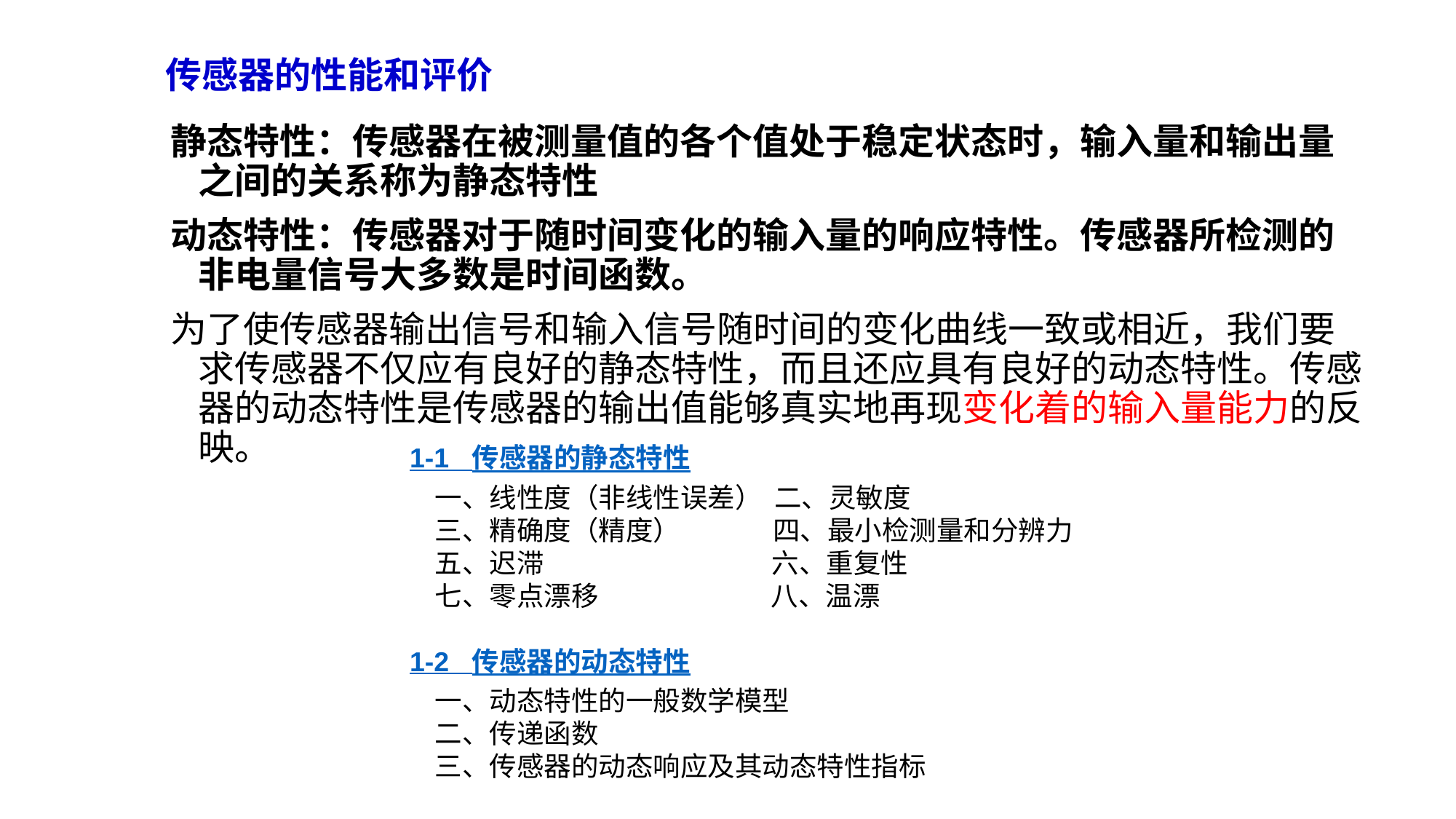

传感器的性能和评价
静态特性：传感器在被测量值的各个值处于稳定状态时，输入量和输出量之间的关系称为静态特性
动态特性：传感器对于随时间变化的输入量的响应特性。传感器所检测的非电量信号大多数是时间函数。
为了使传感器输出信号和输入信号随时间的变化曲线一致或相近，我们要求传感器不仅应有良好的静态特性，而且还应具有良好的动态特性。传感器的动态特性是传感器的输出值能够真实地再现变化着的输入量能力的反映。
1-1   传感器的静态特性
   一、线性度（非线性误差）  二、灵敏度
   三、精确度（精度）               四、最小检测量和分辨力
   五、迟滞                                     六、重复性
   七、零点漂移                            八、温漂

1-2   传感器的动态特性
   一、动态特性的一般数学模型
   二、传递函数
   三、传感器的动态响应及其动态特性指标